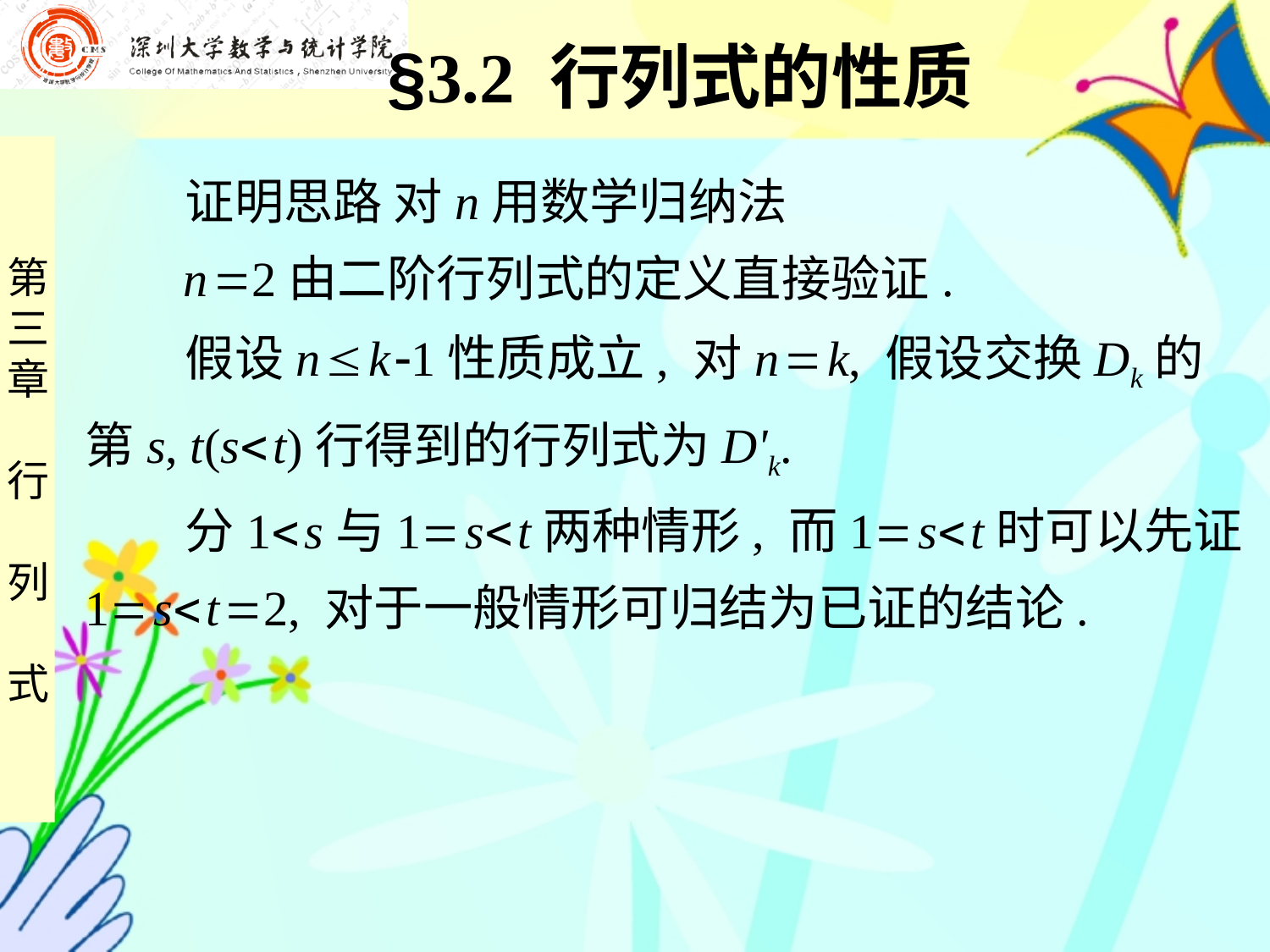

§3.2 行列式的性质
        证明思路 对n用数学归纳法
        n =2由二阶行列式的定义直接验证.
        假设n ≤ k −1性质成立, 对n = k, 假设交换Dk的
第s, t(s< t)行得到的行列式为D'k.
        分1< s与1= s< t两种情形, 而1= s< t时可以先证
1= s< t =2, 对于一般情形可归结为已证的结论.